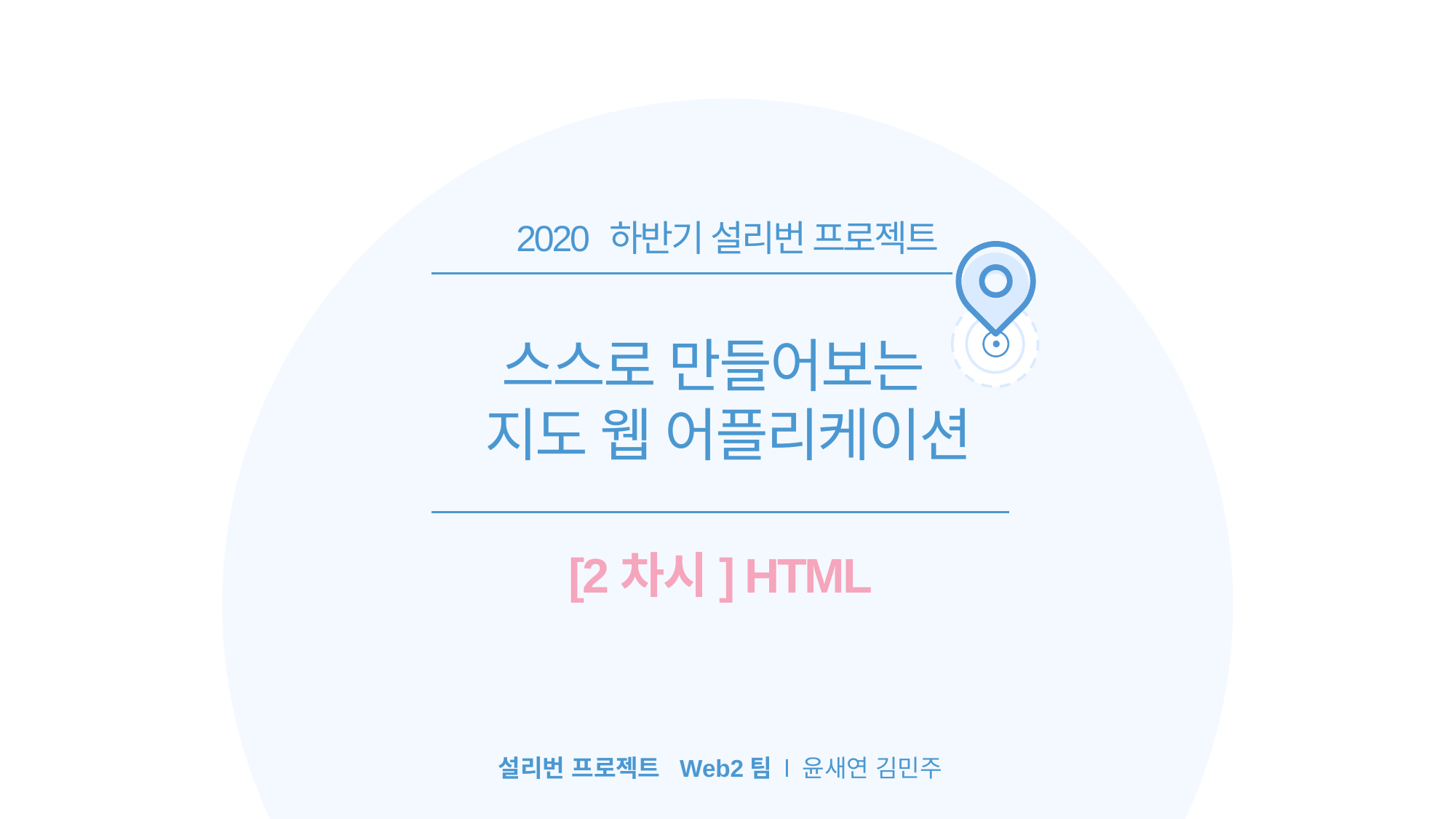

2020 하반기 설리번 프로젝트

스스로 만들어보는
 지도 웹 어플리케이션
[2차시] HTML
설리번 프로젝트  Web2팀 l 윤새연 김민주